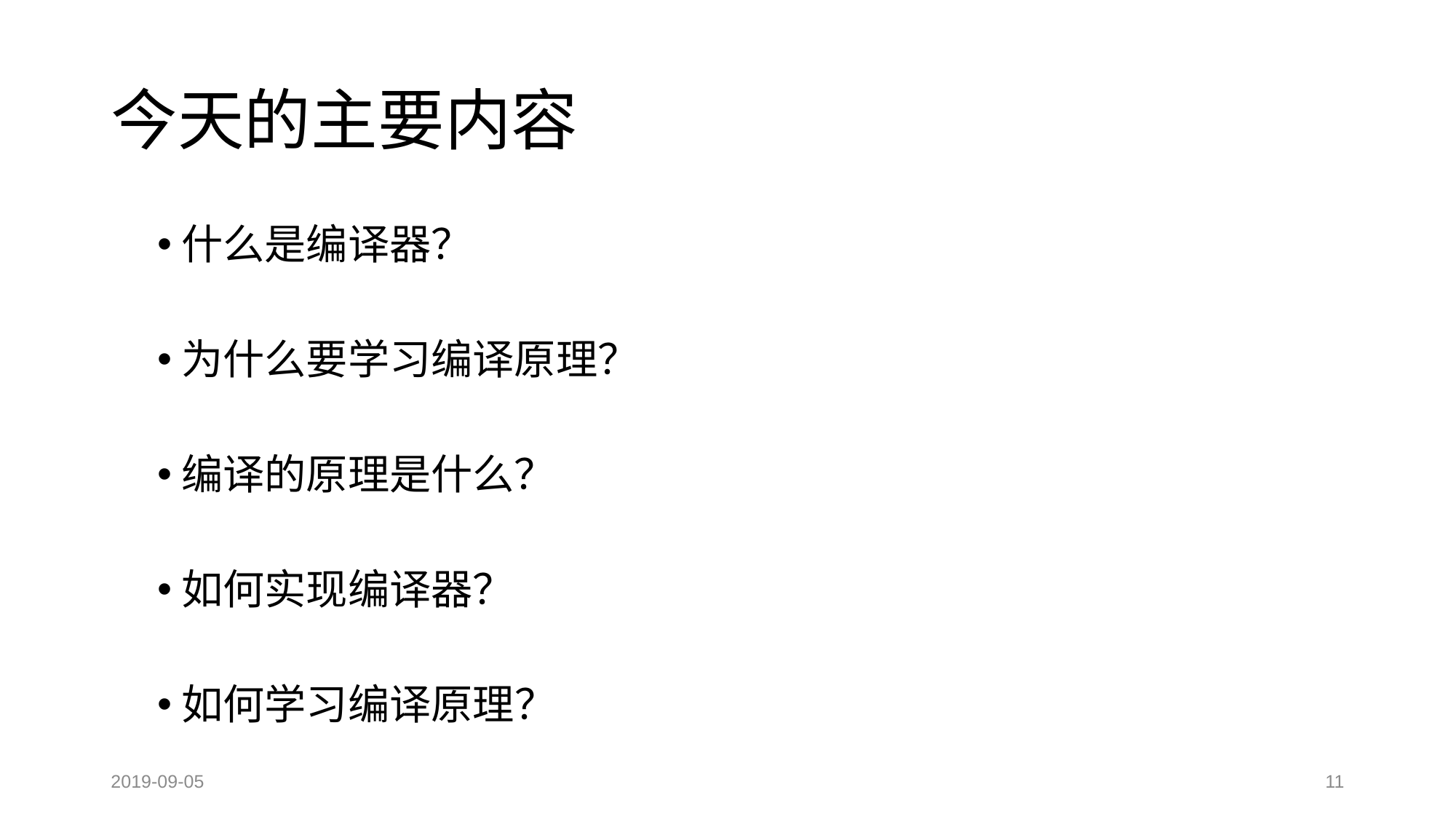

# 今天的主要内容
什么是编译器？

为什么要学习编译原理？

编译的原理是什么？

如何实现编译器？

如何学习编译原理？
2019-09-05
11